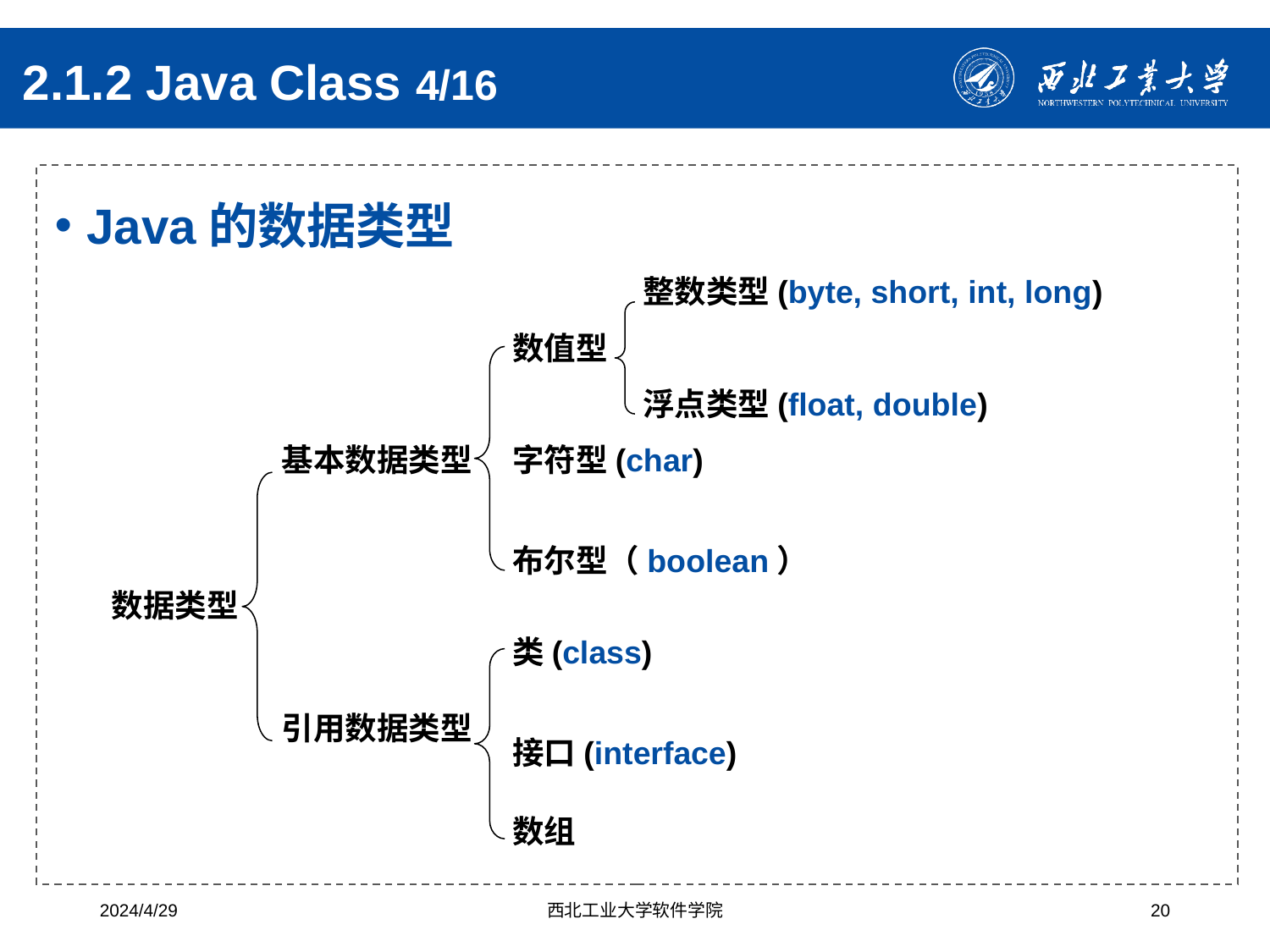

# 2.1.2 Java Class 4/16
Java的数据类型
整数类型(byte, short, int, long)

数值型

浮点类型(float, double)
基本数据类型
字符型(char)

布尔型（boolean）
数据类型
类(class)

引用数据类型
接口(interface)
数组
2024/4/29
西北工业大学软件学院
20